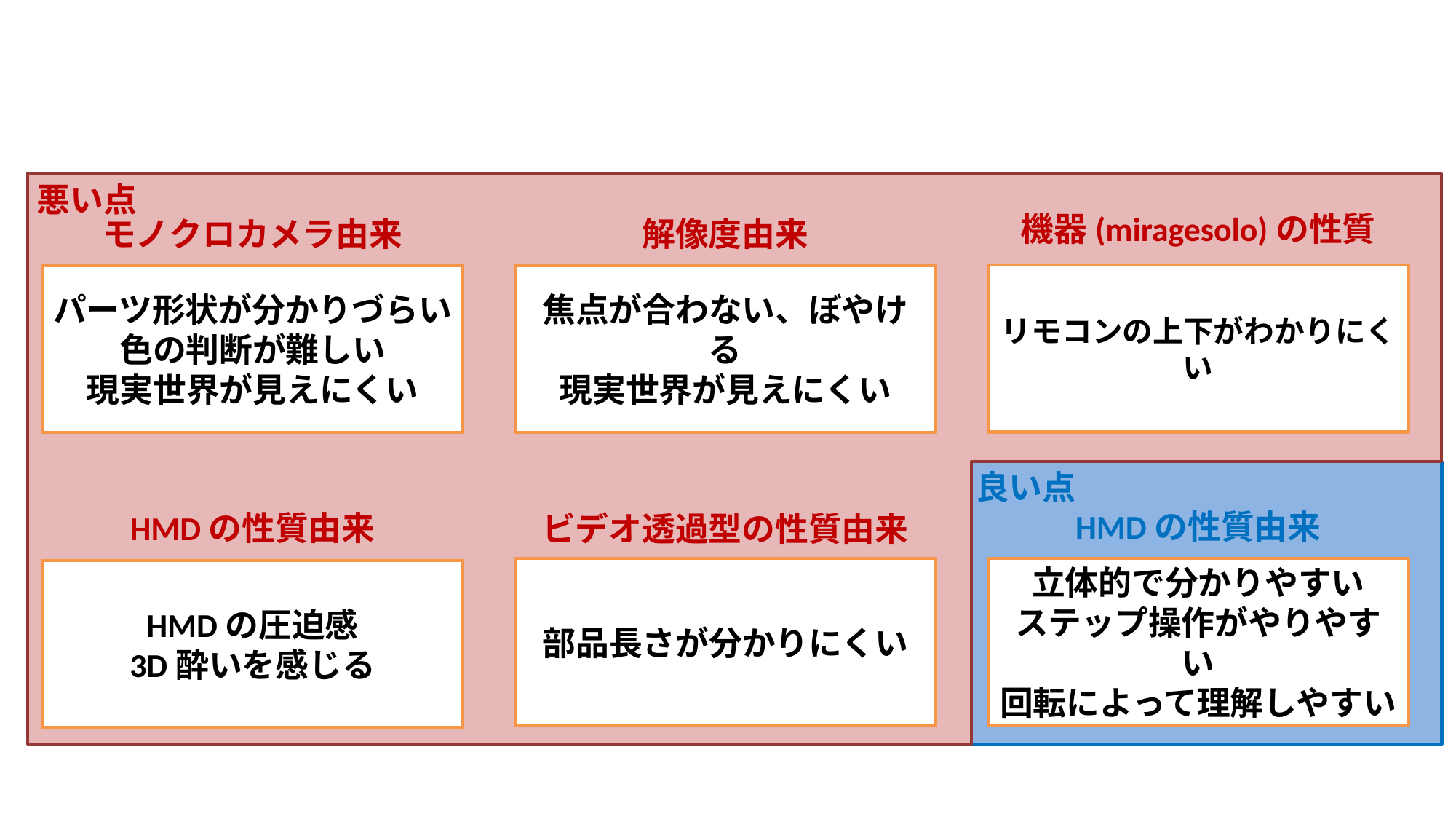

悪い点

機器(miragesolo)の性質
モノクロカメラ由来
解像度由来
リモコンの上下がわかりにくい
パーツ形状が分かりづらい
色の判断が難しい
現実世界が見えにくい
焦点が合わない、ぼやける
現実世界が見えにくい

良い点
HMDの性質由来
HMDの性質由来
ビデオ透過型の性質由来
部品長さが分かりにくい
立体的で分かりやすい
ステップ操作がやりやすい
回転によって理解しやすい
HMDの圧迫感
3D酔いを感じる